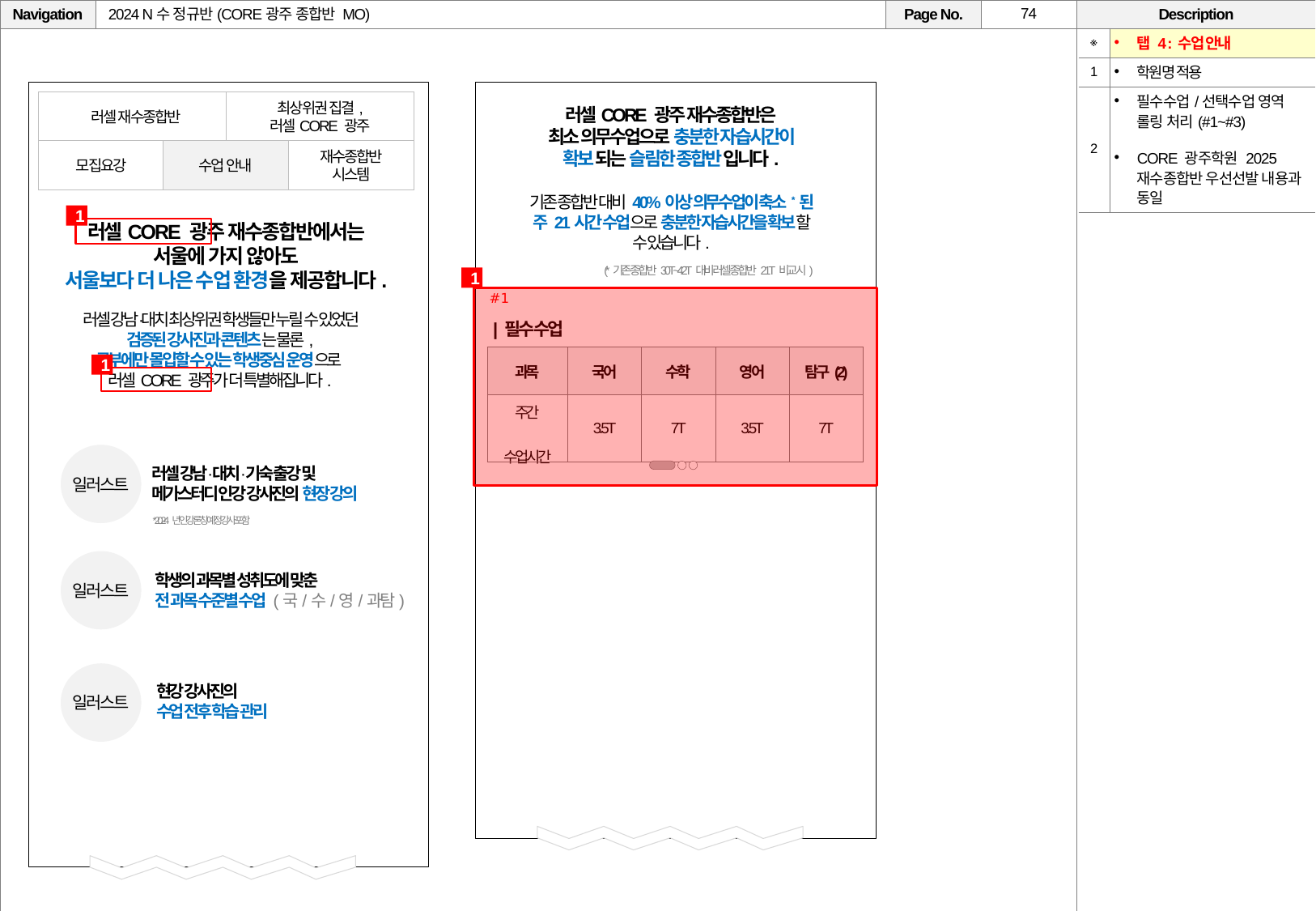

# 2024 N수 정규반(CORE광주 종합반 MO)
| ※ | 탭 4 : 수업 안내 |
| --- | --- |
| 1 | 학원명 적용 |
| 2 | 필수수업/선택수업 영역 롤링 처리(#1~#3) CORE 광주학원 2025 재수종합반 우선선발 내용과 동일 |

 러셀 재수종합반
최상위권 집결,
러셀CORE 광주
모집요강
수업 안내
재수종합반
시스템
러셀CORE 광주 재수종합반은
최소 의무수업으로 충분한 자습시간이 확보되는 슬림한 종합반입니다.
기존 종합반 대비 40%이상 의무수업이 축소*된 주 21시간 수업으로 충분한 자습시간을 확보할 수 있습니다.
1
러셀CORE 광주 재수종합반에서는
서울에 가지 않아도
서울보다 더 나은 수업 환경을 제공합니다.

(*기존 종합반 30T~42T 대비 러셀 종합반 21T 비교 시)
1
#1

러셀 강남∙대치 최상위권 학생들만 누릴 수 있었던 검증된 강사진과 콘텐츠는 물론,
공부에만 몰입할 수 있는 학생중심 운영으로
러셀CORE 광주가 더 특별해집니다.
| 필수 수업
| 과목 | 국어 | 수학 | 영어 | 탐구(2) |
| --- | --- | --- | --- | --- |
| 주간 수업시간 | 3.5T | 7T | 3.5T | 7T |
1

일러스트
러셀 강남∙대치∙기숙 출강 및
메가스터디 인강 강사진의 현장 강의

* 2024년 인강 론칭 예정 강사 포함
일러스트
학생의 과목별 성취도에 맞춘
전 과목 수준별 수업 (국/수/영/과탐)
일러스트
현강 강사진의
수업 전후 학습 관리